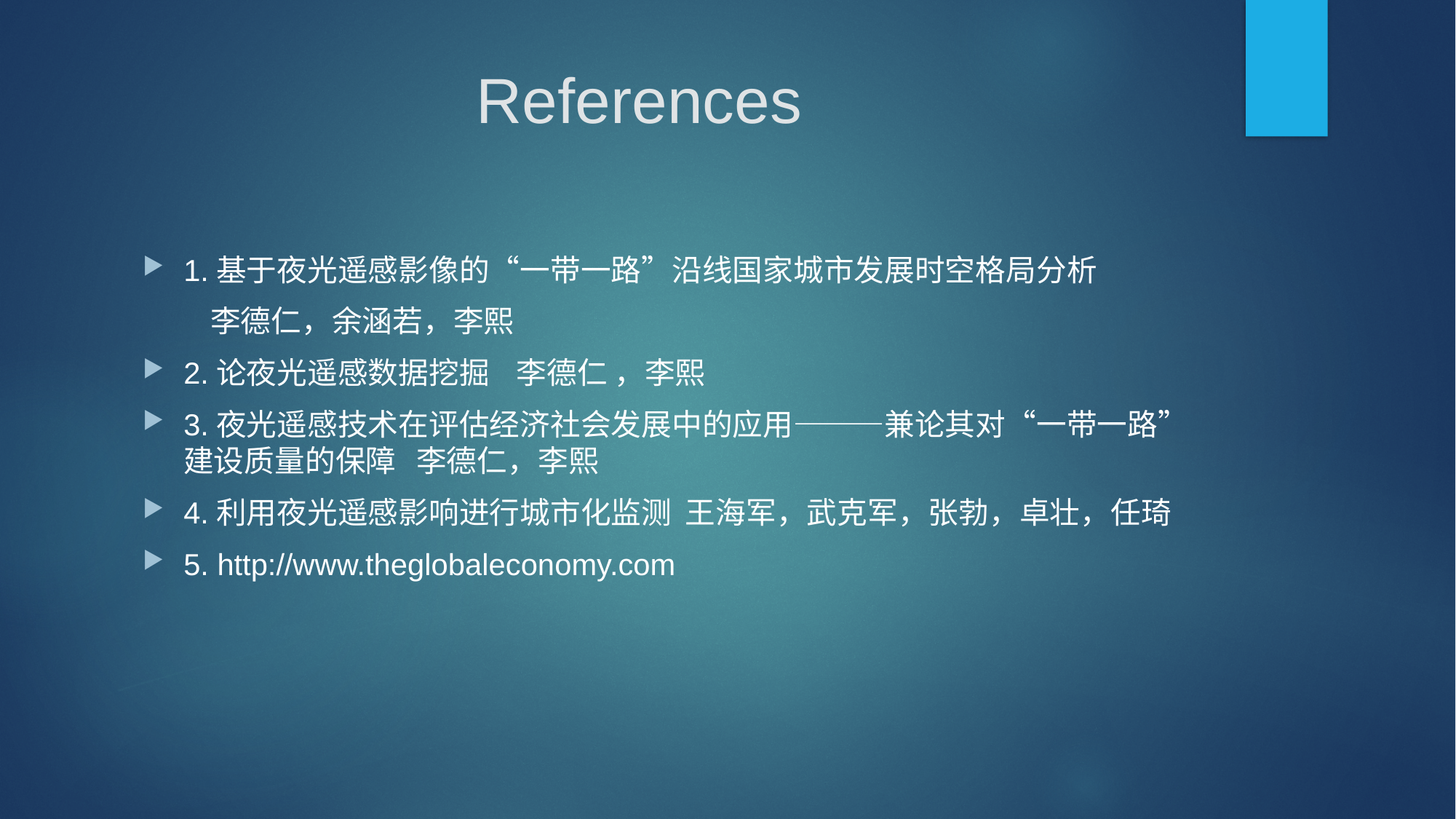

# References
1.基于夜光遥感影像的“一带一路”沿线国家城市发展时空格局分析
         李德仁，余涵若，李熙
2.论夜光遥感数据挖掘    李德仁 ，李熙
3.夜光遥感技术在评估经济社会发展中的应用———兼论其对“一带一路”建设质量的保障   李德仁，李熙
4.利用夜光遥感影响进行城市化监测  王海军，武克军，张勃，卓壮，任琦
5. http://www.theglobaleconomy.com